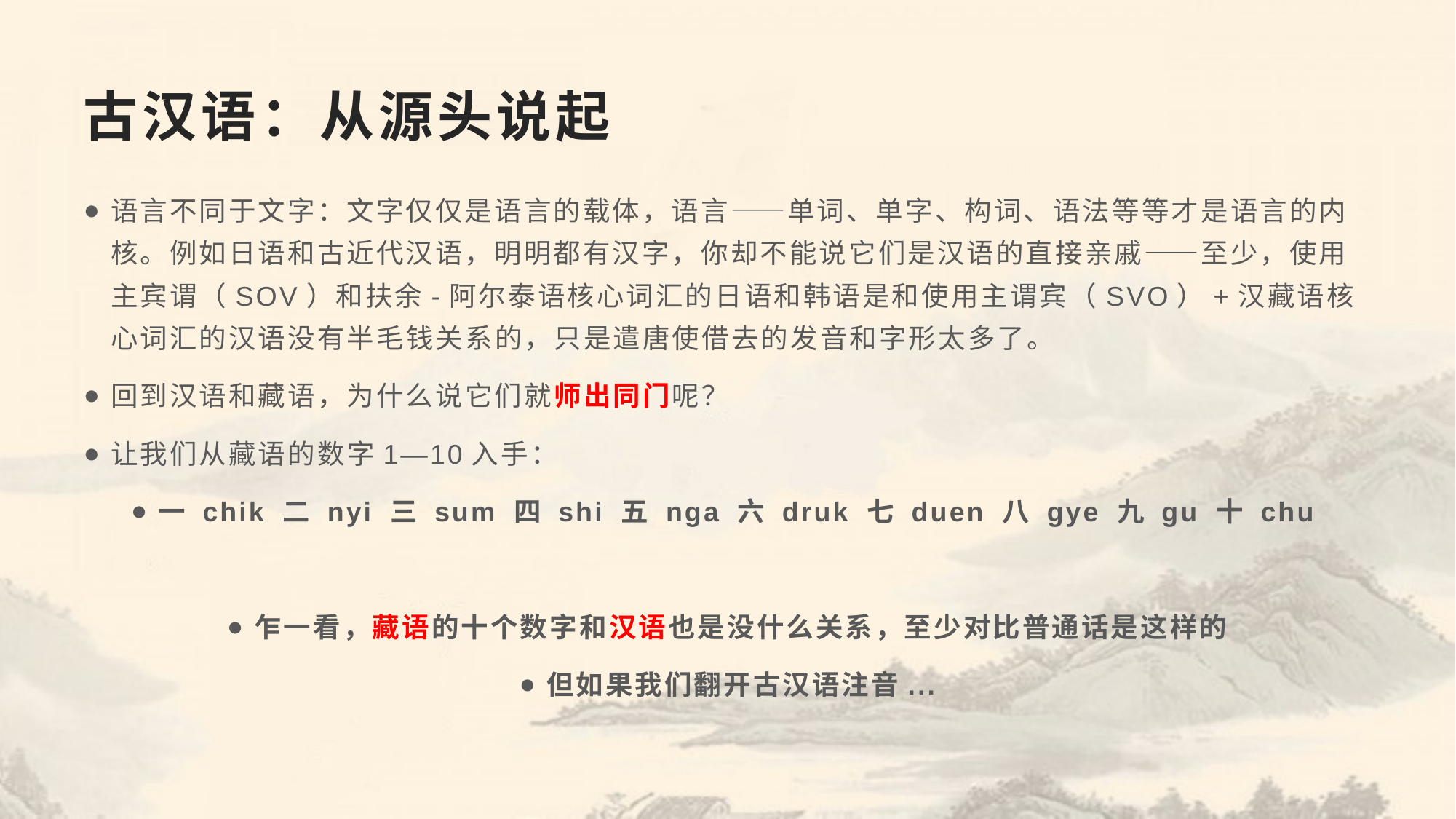

# 古汉语：从源头说起
语言不同于文字：文字仅仅是语言的载体，语言——单词、单字、构词、语法等等才是语言的内核。例如日语和古近代汉语，明明都有汉字，你却不能说它们是汉语的直接亲戚——至少，使用主宾谓（SOV）和扶余-阿尔泰语核心词汇的日语和韩语是和使用主谓宾（SVO）+汉藏语核心词汇的汉语没有半毛钱关系的，只是遣唐使借去的发音和字形太多了。
回到汉语和藏语，为什么说它们就师出同门呢？
让我们从藏语的数字1—10入手：
一 chik 二 nyi 三 sum 四 shi 五 nga 六 druk 七 duen 八 gye 九 gu 十 chu

乍一看，藏语的十个数字和汉语也是没什么关系，至少对比普通话是这样的
但如果我们翻开古汉语注音...